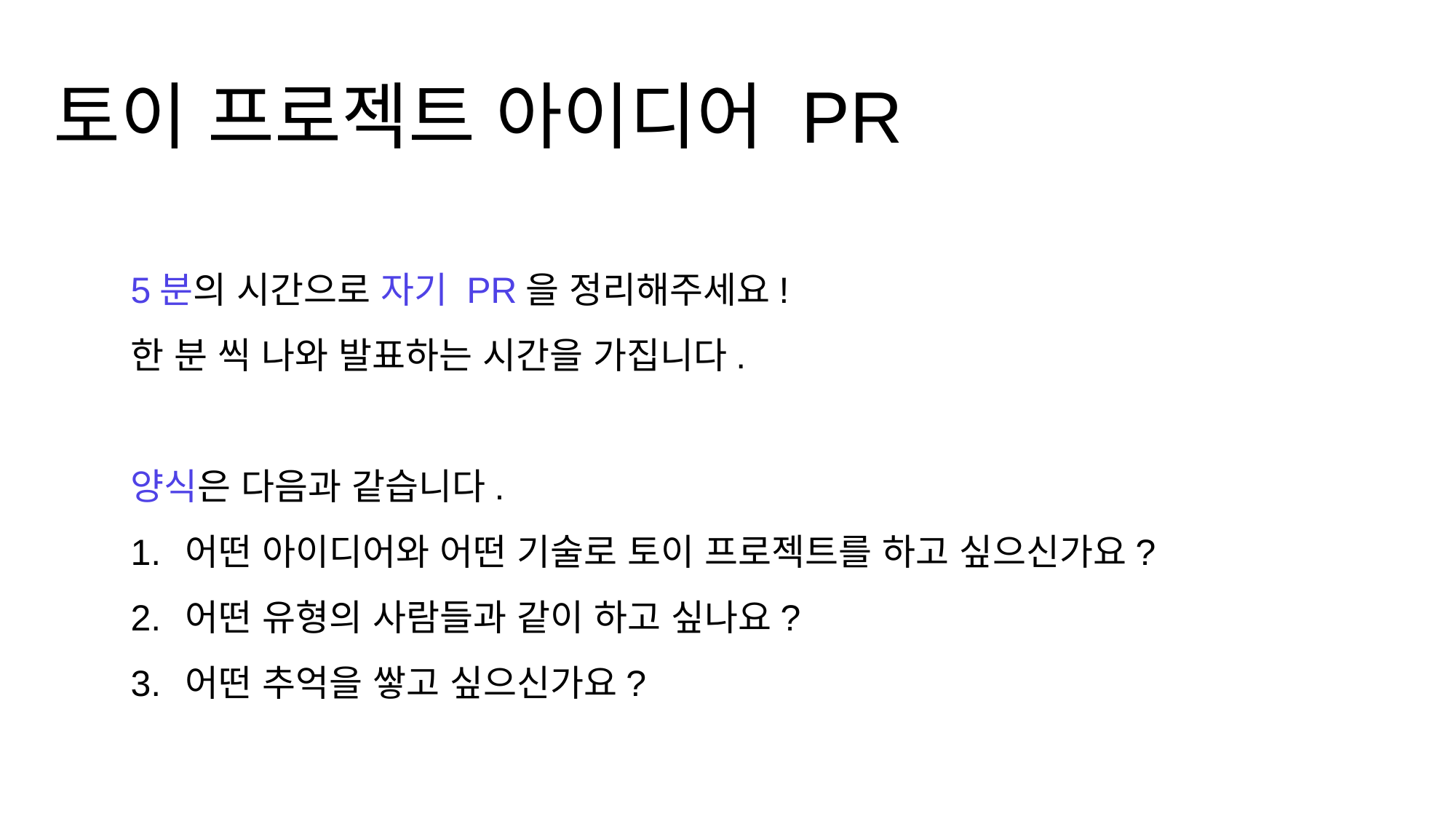

토이 프로젝트 아이디어 PR
5분의 시간으로 자기 PR을 정리해주세요!
한 분 씩 나와 발표하는 시간을 가집니다.

양식은 다음과 같습니다.
어떤 아이디어와 어떤 기술로 토이 프로젝트를 하고 싶으신가요?
어떤 유형의 사람들과 같이 하고 싶나요?
어떤 추억을 쌓고 싶으신가요?